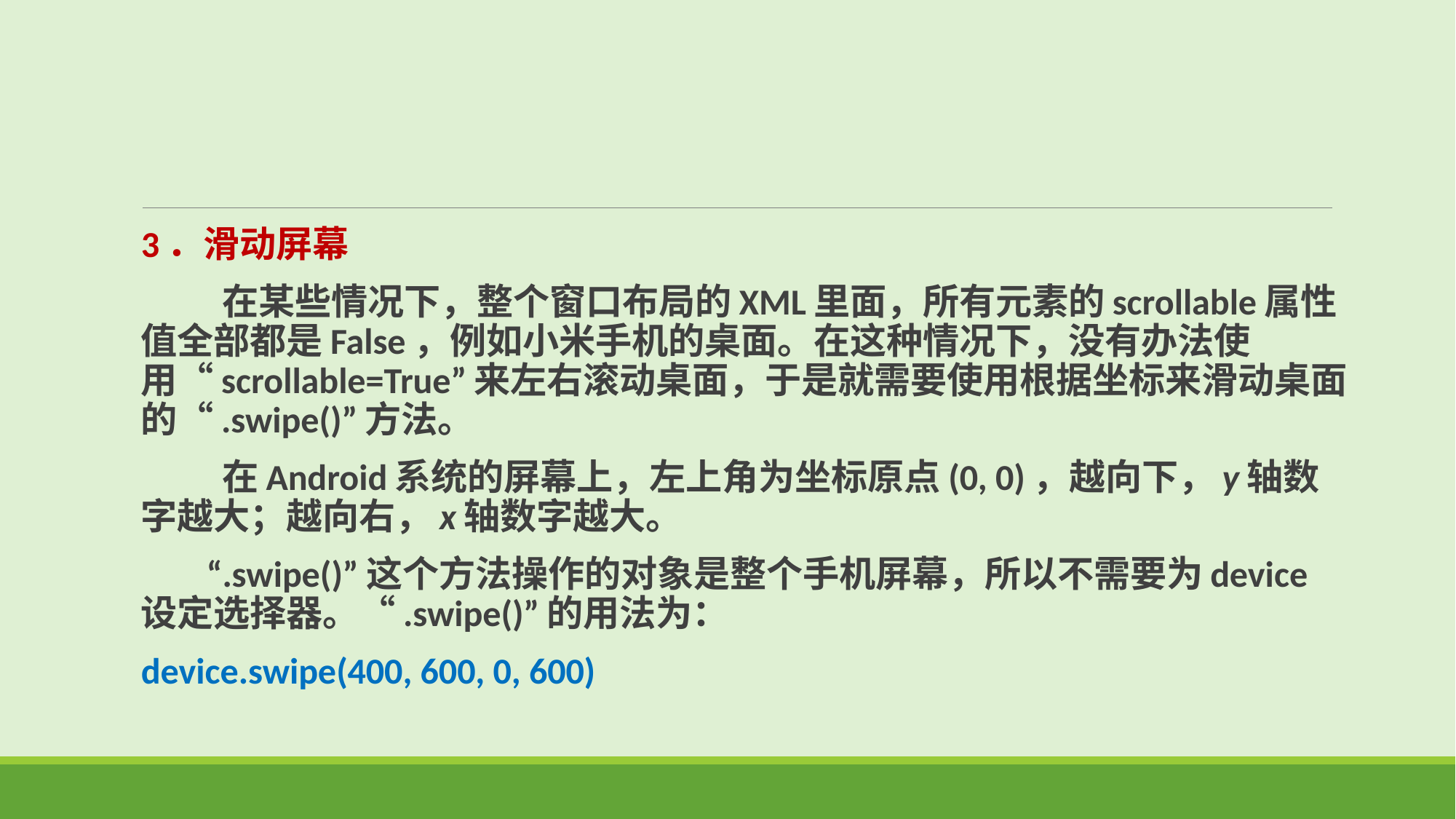

3．滑动屏幕
         在某些情况下，整个窗口布局的XML里面，所有元素的scrollable属性值全部都是False，例如小米手机的桌面。在这种情况下，没有办法使用“scrollable=True”来左右滚动桌面，于是就需要使用根据坐标来滑动桌面的“.swipe()”方法。
         在Android系统的屏幕上，左上角为坐标原点(0, 0)，越向下，y轴数字越大；越向右，x轴数字越大。
        “.swipe()”这个方法操作的对象是整个手机屏幕，所以不需要为device设定选择器。“.swipe()”的用法为：
device.swipe(400, 600, 0, 600)